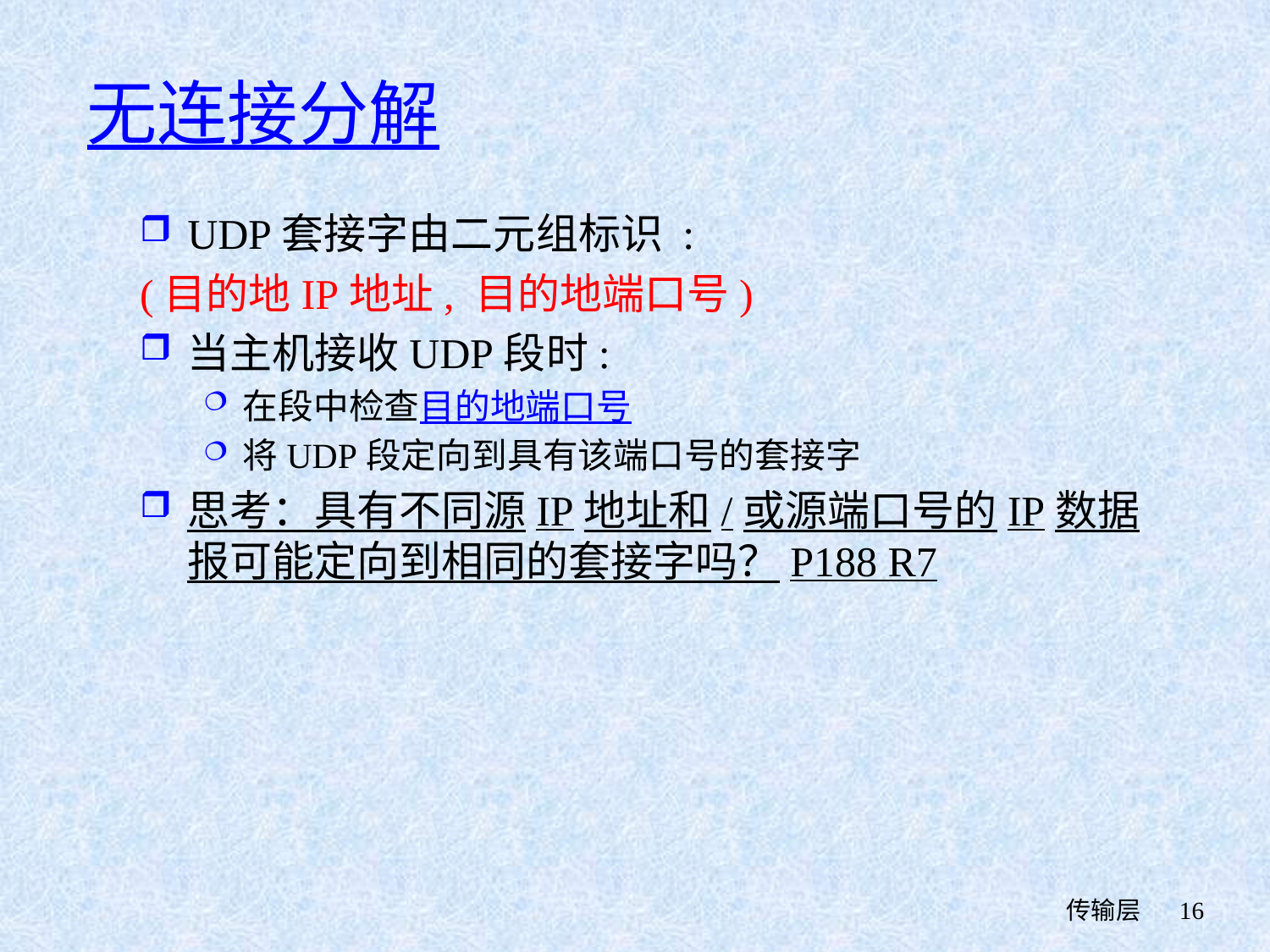

# 无连接分解
UDP套接字由二元组标识 :
(目的地IP地址, 目的地端口号)
当主机接收UDP段时:
在段中检查目的地端口号
将UDP段定向到具有该端口号的套接字
思考：具有不同源IP地址和/或源端口号的IP数据报可能定向到相同的套接字吗？P188 R7
 传输层
16